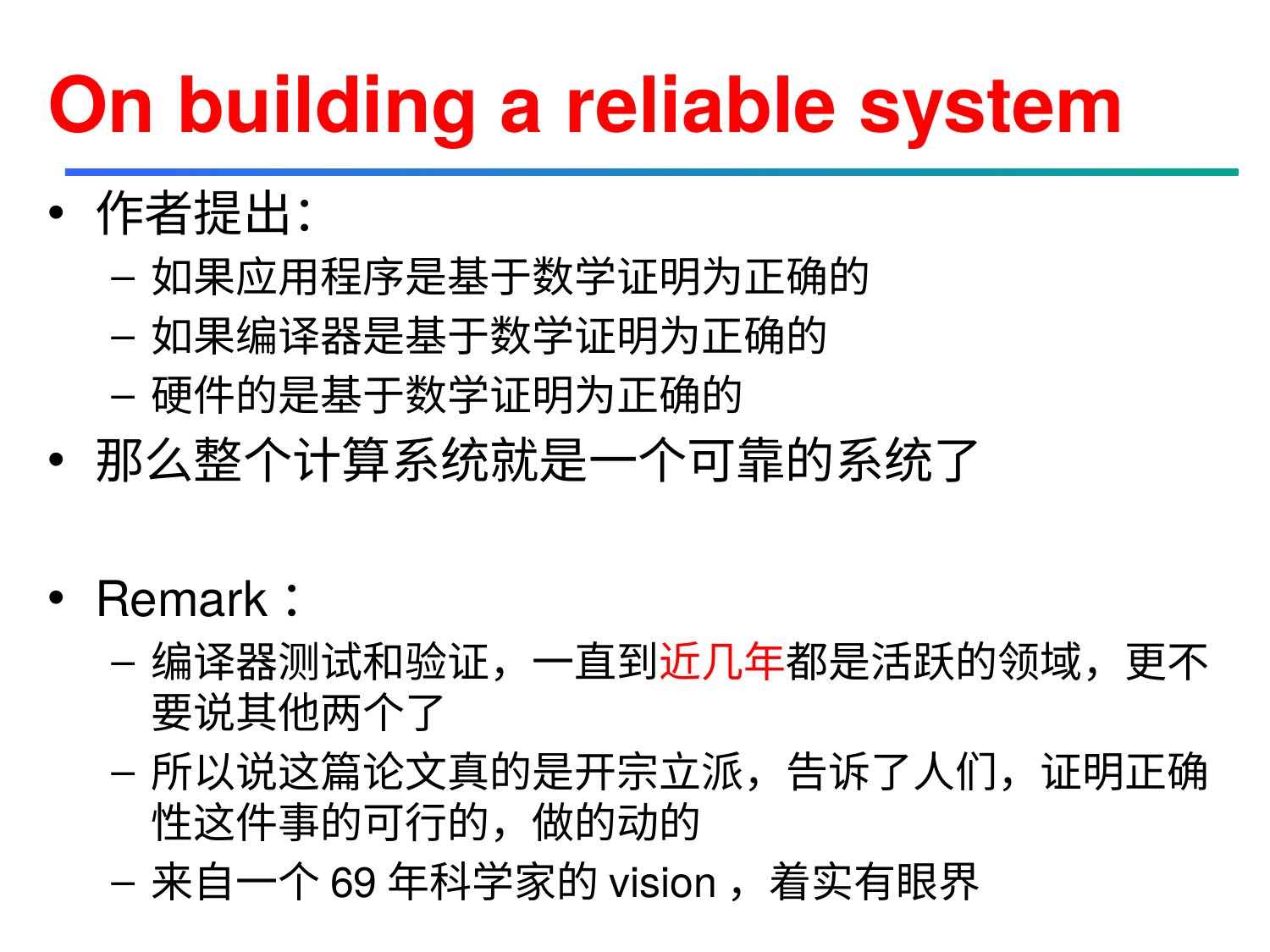

# On building a reliable system
作者提出：
如果应用程序是基于数学证明为正确的
如果编译器是基于数学证明为正确的
硬件的是基于数学证明为正确的
那么整个计算系统就是一个可靠的系统了

Remark：
编译器测试和验证，一直到近几年都是活跃的领域，更不要说其他两个了
所以说这篇论文真的是开宗立派，告诉了人们，证明正确性这件事的可行的，做的动的
来自一个69年科学家的vision，着实有眼界